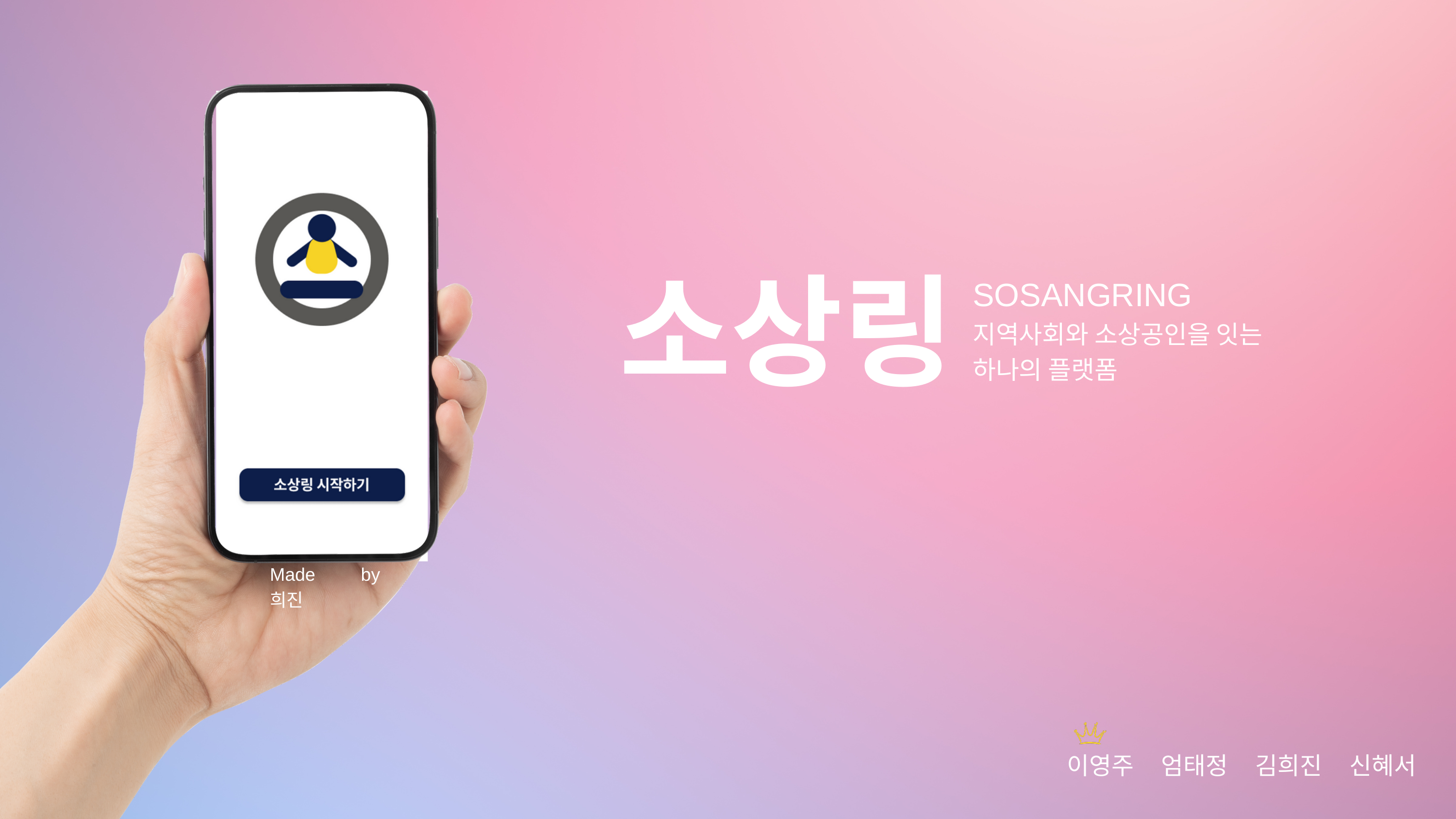

소상링
SOSANGRING
지역사회와 소상공인을 잇는
하나의 플랫폼
Made by 희진

이영주     엄태정     김희진     신혜서